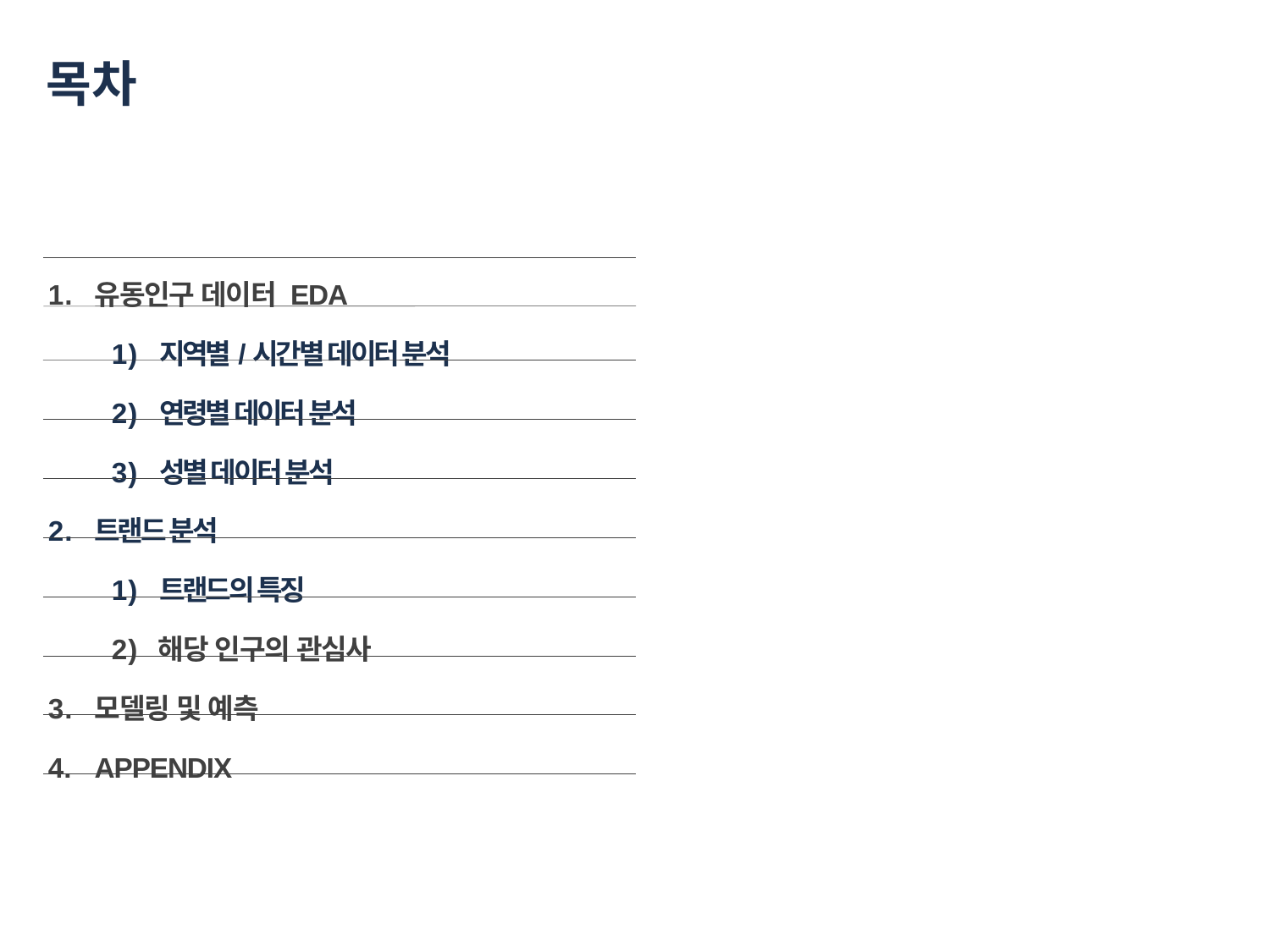

# 목차
유동인구 데이터 EDA
지역별/시간별 데이터 분석
연령별 데이터 분석
성별 데이터 분석
트랜드 분석
트랜드의 특징
해당 인구의 관심사
모델링 및 예측
APPENDIX